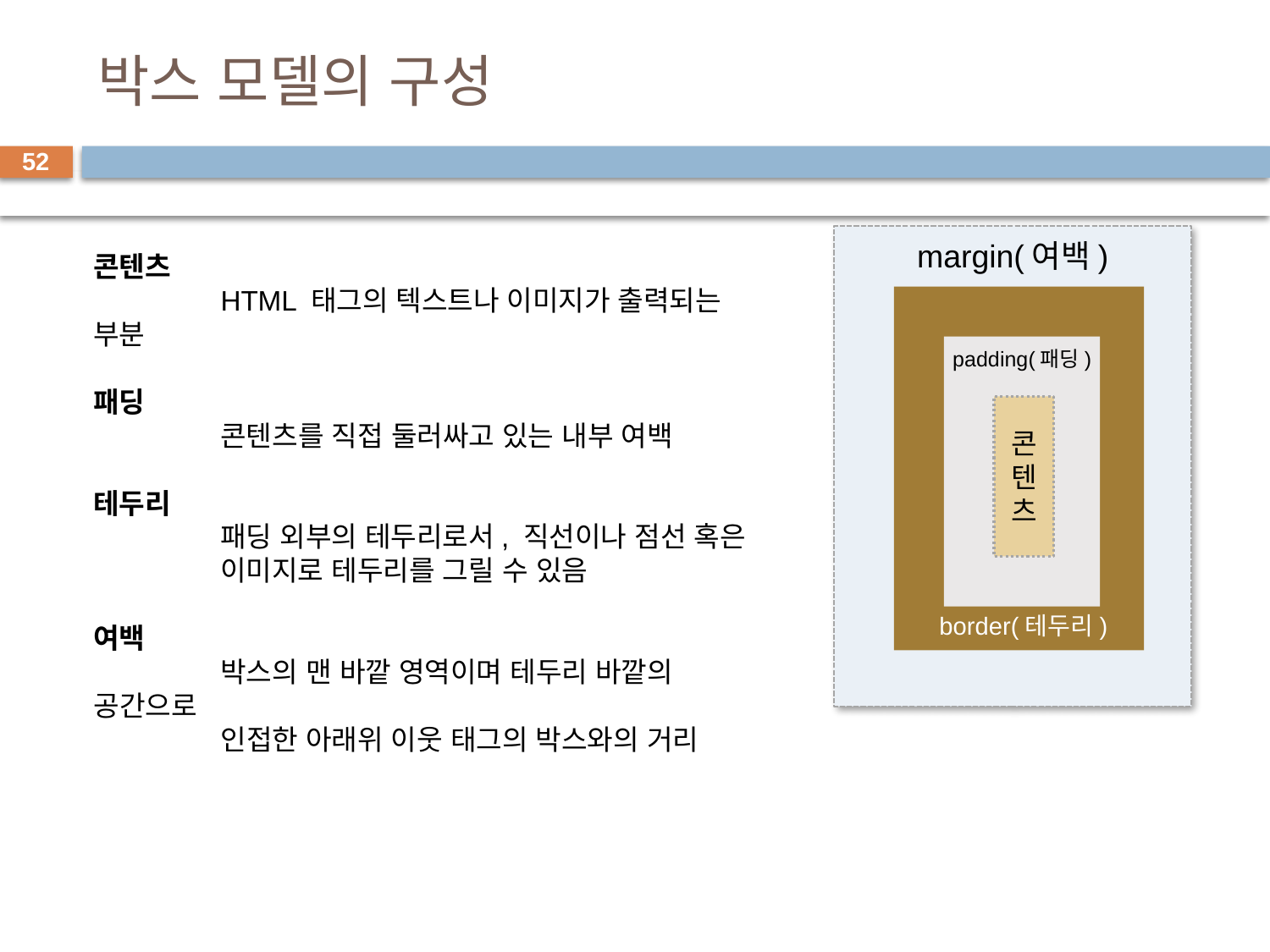

# 박스 모델의 구성
52

margin(여백)

padding(패딩)
콘
텐
츠
border(테두리)
콘텐츠
	HTML 태그의 텍스트나 이미지가 출력되는 부분

패딩
	콘텐츠를 직접 둘러싸고 있는 내부 여백

테두리
	패딩 외부의 테두리로서, 직선이나 점선 혹은
	이미지로 테두리를 그릴 수 있음

여백
	박스의 맨 바깥 영역이며 테두리 바깥의 공간으로
	인접한 아래위 이웃 태그의 박스와의 거리